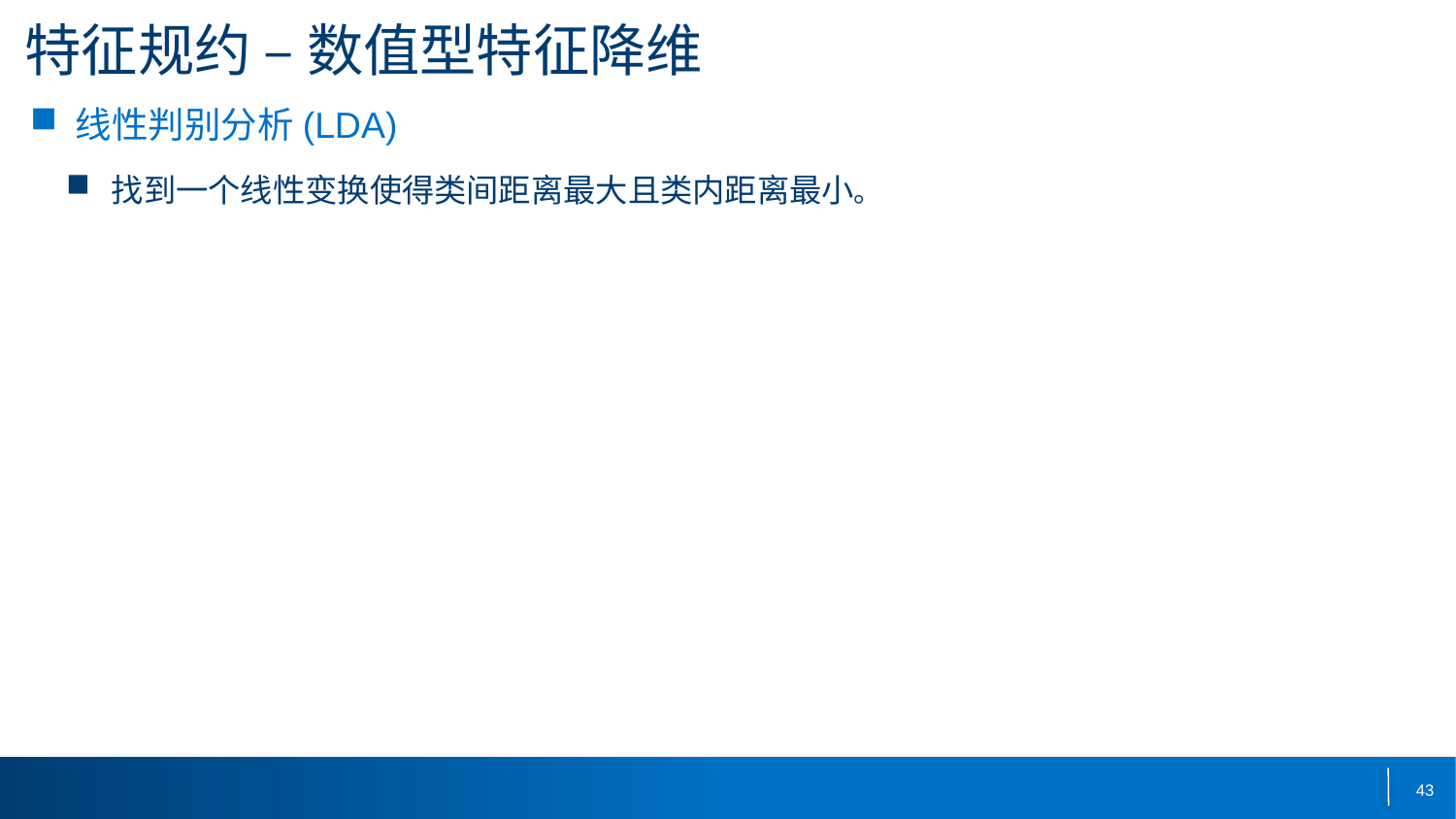

# 特征规约 – 数值型特征降维
线性判别分析(LDA)
找到一个线性变换使得类间距离最大且类内距离最小。
43